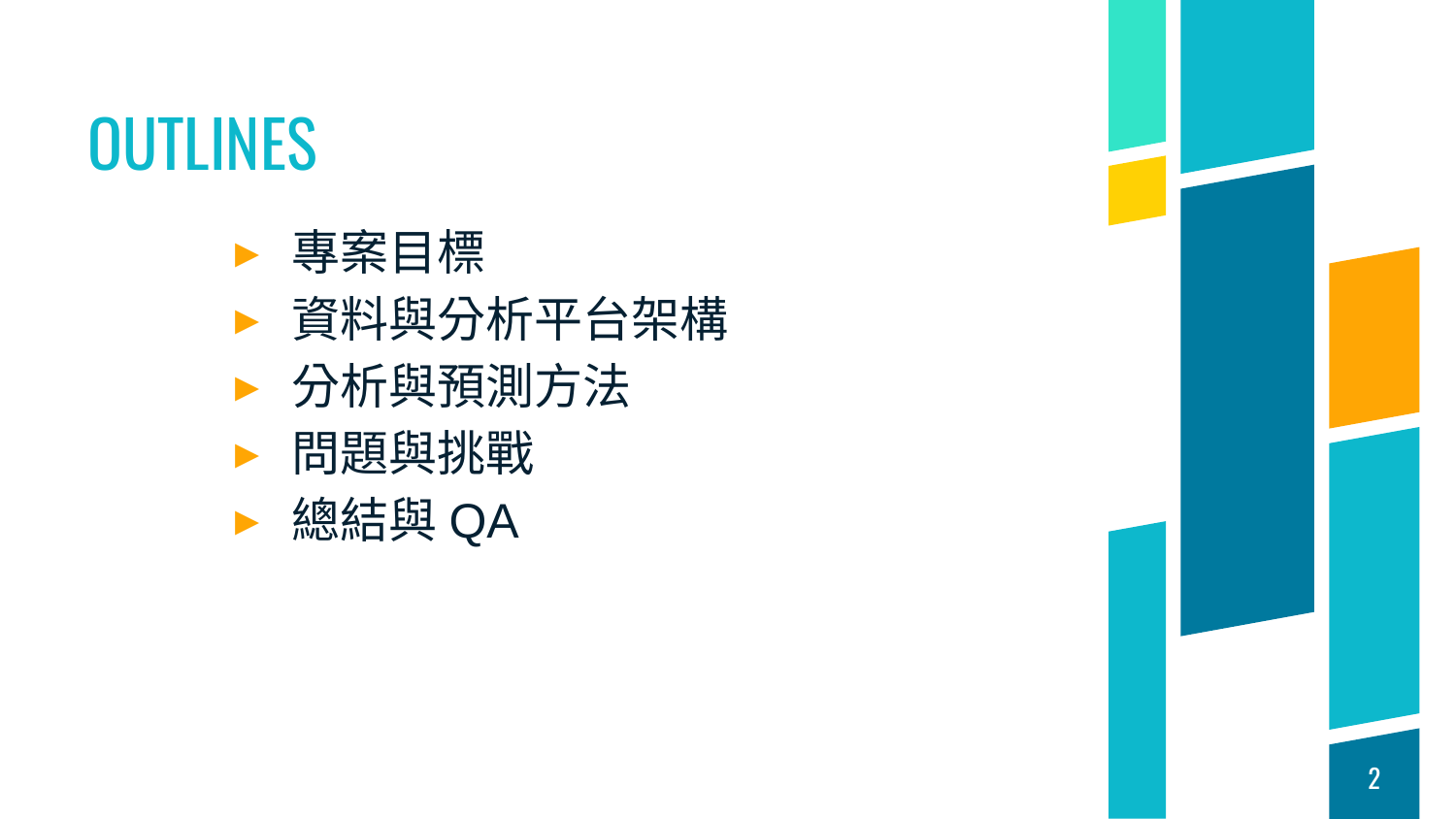

# OUTLINES
專案目標
資料與分析平台架構
分析與預測方法
問題與挑戰
總結與QA
2